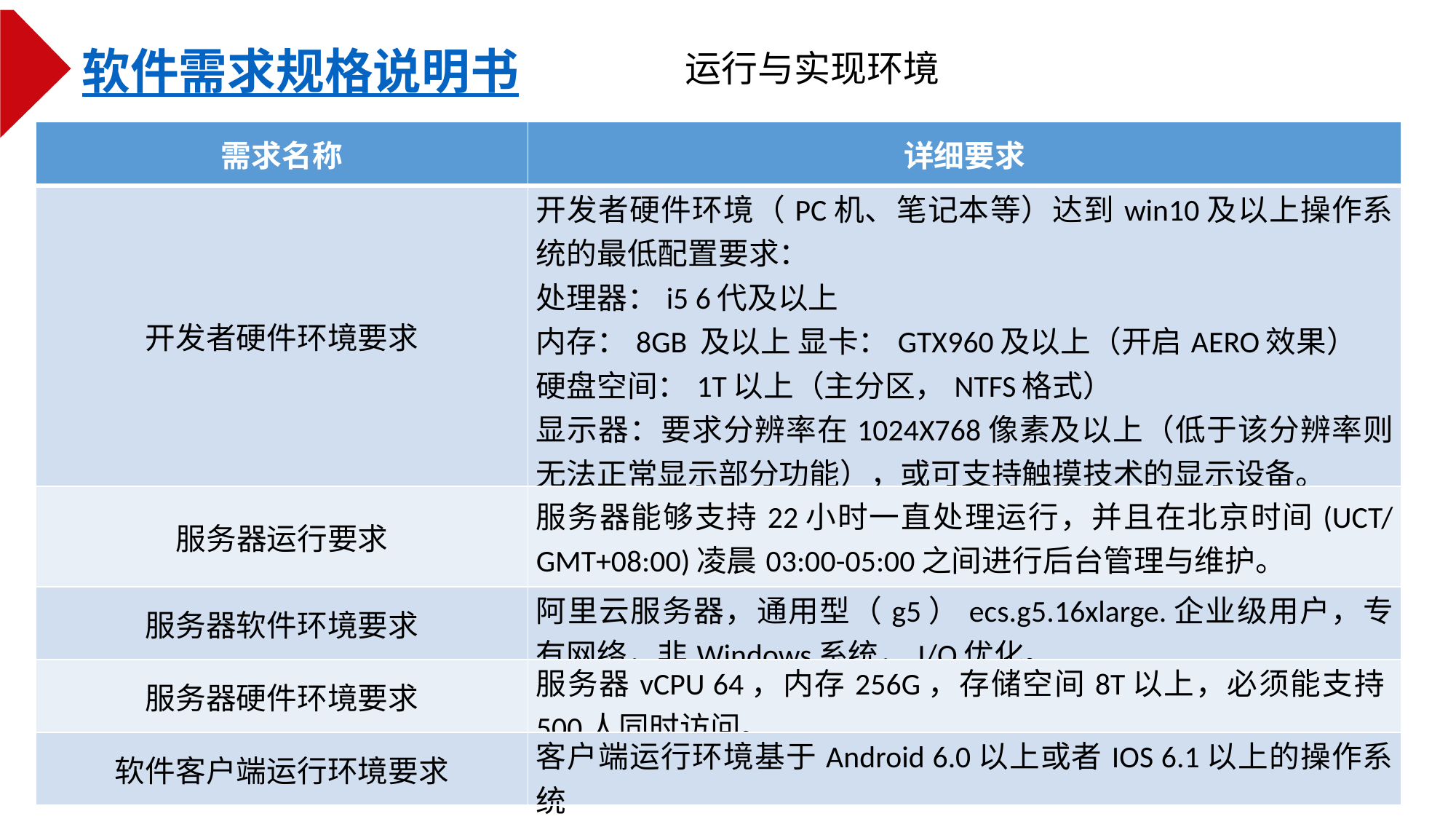

软件需求规格说明书
运行与实现环境

| 需求名称 | 详细要求 |
| --- | --- |
| 开发者硬件环境要求 | 开发者硬件环境（PC机、笔记本等）达到win10及以上操作系统的最低配置要求： 处理器：i5 6代及以上 内存：8GB 及以上 显卡：GTX960及以上（开启AERO效果） 硬盘空间：1T以上（主分区，NTFS格式） 显示器：要求分辨率在1024X768像素及以上（低于该分辨率则无法正常显示部分功能），或可支持触摸技术的显示设备。 |
| 服务器运行要求 | 服务器能够支持22小时一直处理运行，并且在北京时间(UCT/GMT+08:00)凌晨03:00-05:00之间进行后台管理与维护。 |
| 服务器软件环境要求 | 阿里云服务器，通用型（g5）ecs.g5.16xlarge.企业级用户，专有网络，非Windows系统，I/O优化。 |
| 服务器硬件环境要求 | 服务器vCPU 64，内存256G，存储空间8T以上，必须能支持500人同时访问。 |
| 软件客户端运行环境要求 | 客户端运行环境基于Android 6.0以上或者IOS 6.1以上的操作系统 |